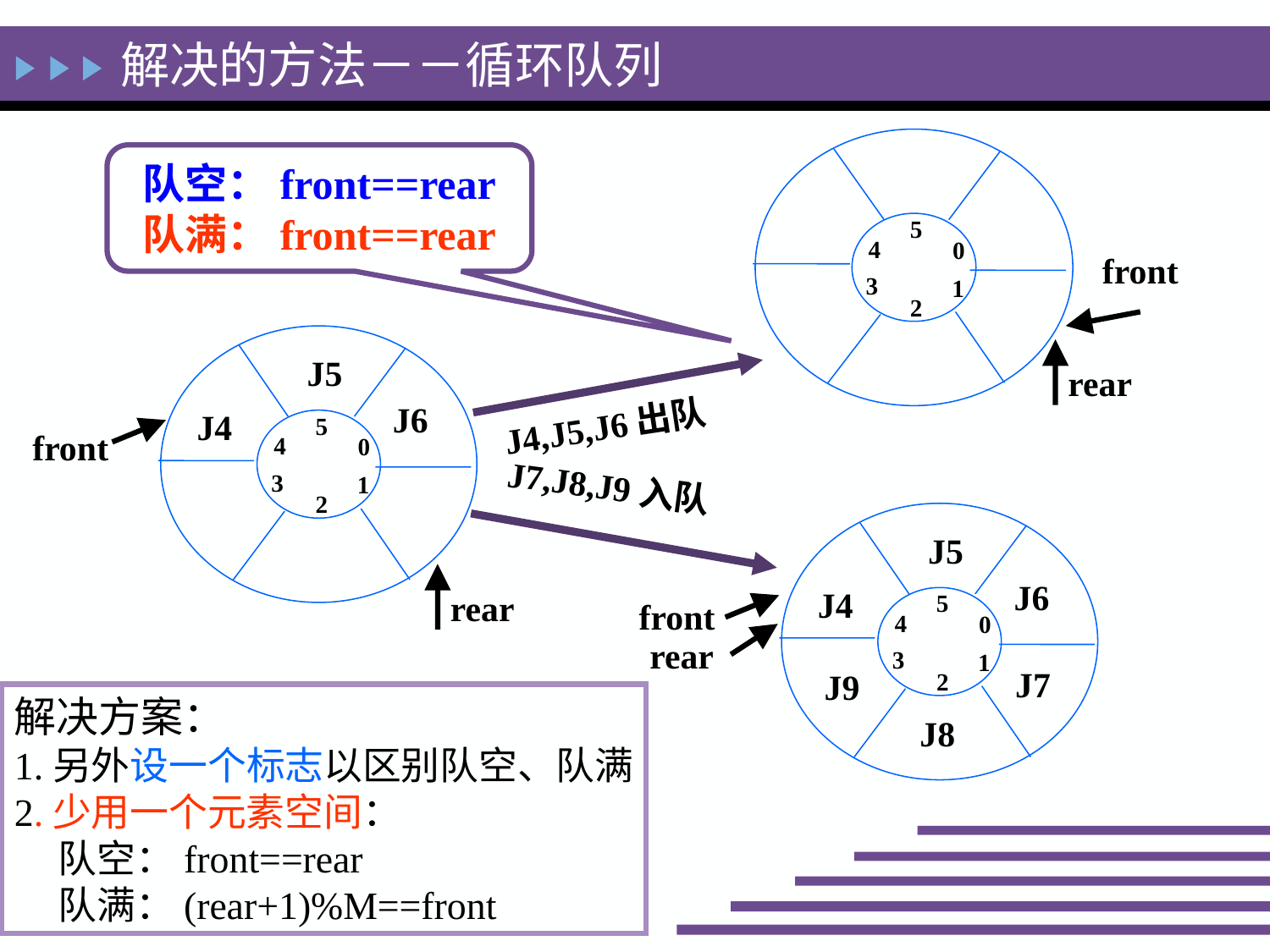

解决的方法－－循环队列

5
4
0
front

3
1

2

rear
J4,J5,J6出队
队空：front==rear
队满：front==rear

J5

J6
J4
5
4
0

3
1

2

front

J7,J8,J9入队

J5

J6
J4
5
front

4
0

rear

3
1

J7
J9
2

J8

rear
解决方案：
1.另外设一个标志以区别队空、队满
2.少用一个元素空间：
    队空：front==rear
    队满：(rear+1)%M==front